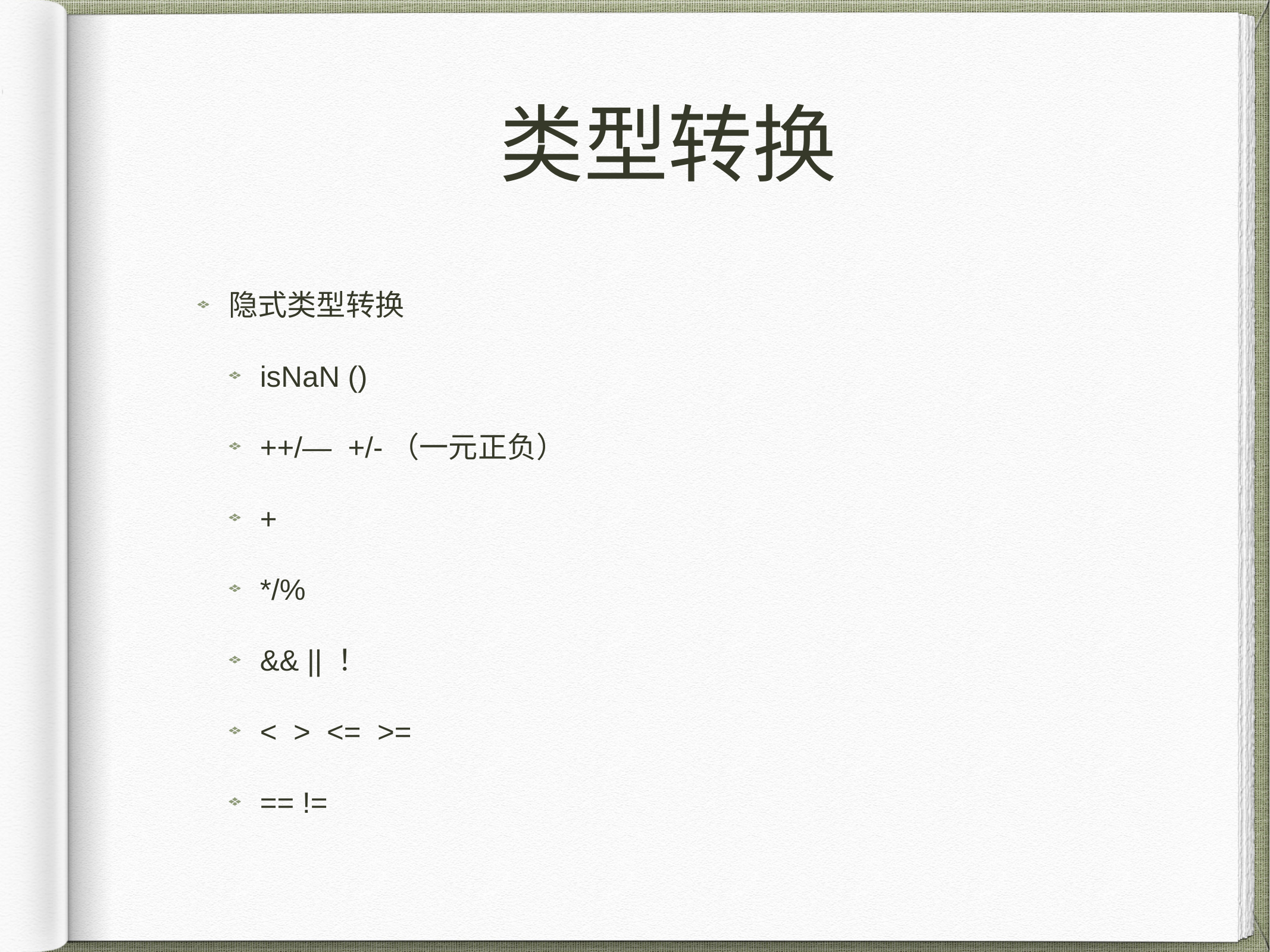

# 类型转换
隐式类型转换
isNaN ()
++/—  +/-（一元正负）
+
*/%
&& || ！
<  >  <=  >=
== !=